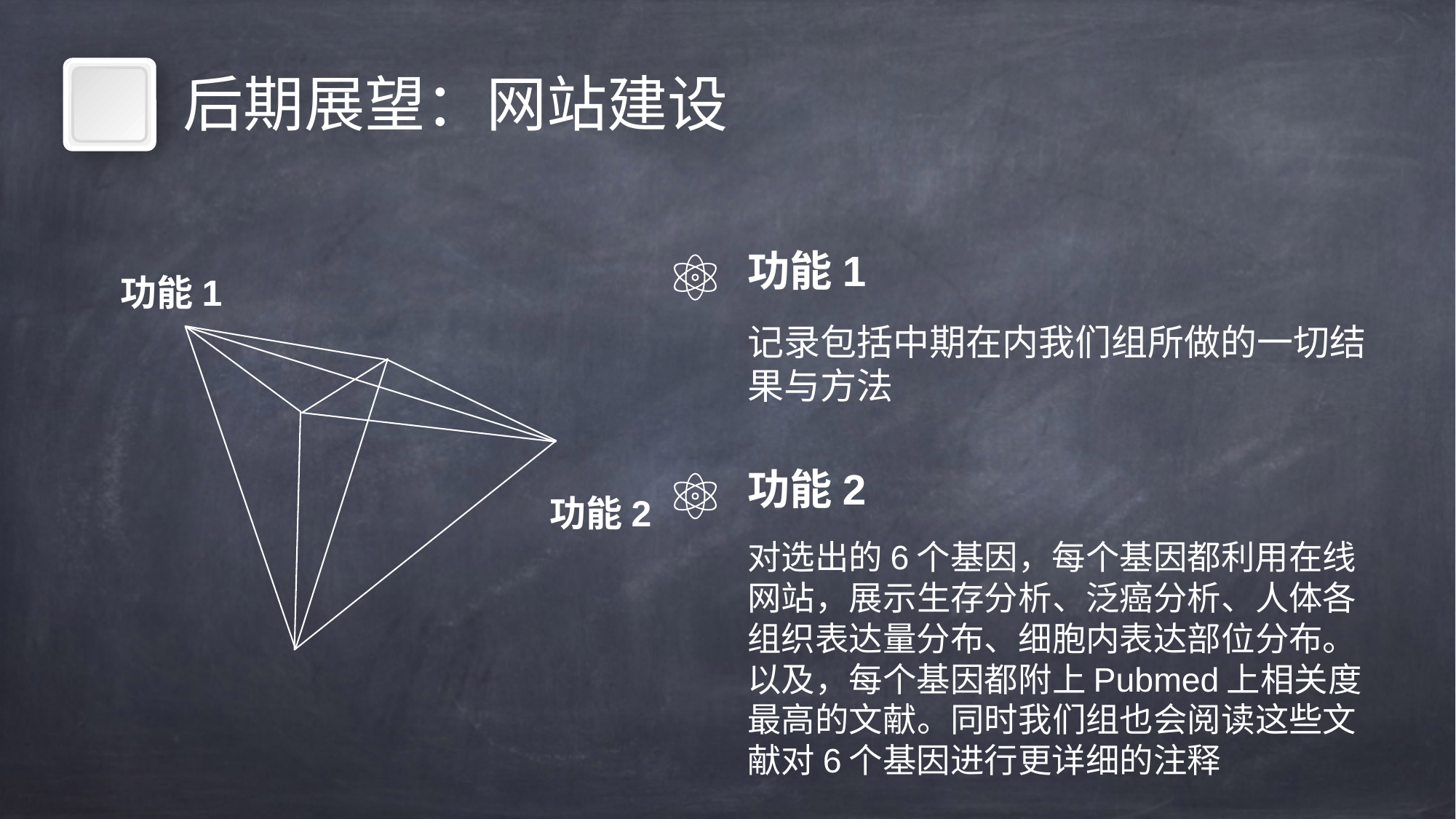

后期展望：网站建设
功能1

功能1

记录包括中期在内我们组所做的一切结果与方法

功能2

功能2

对选出的6个基因，每个基因都利用在线网站，展示生存分析、泛癌分析、人体各组织表达量分布、细胞内表达部位分布。以及，每个基因都附上Pubmed上相关度最高的文献。同时我们组也会阅读这些文献对6个基因进行更详细的注释